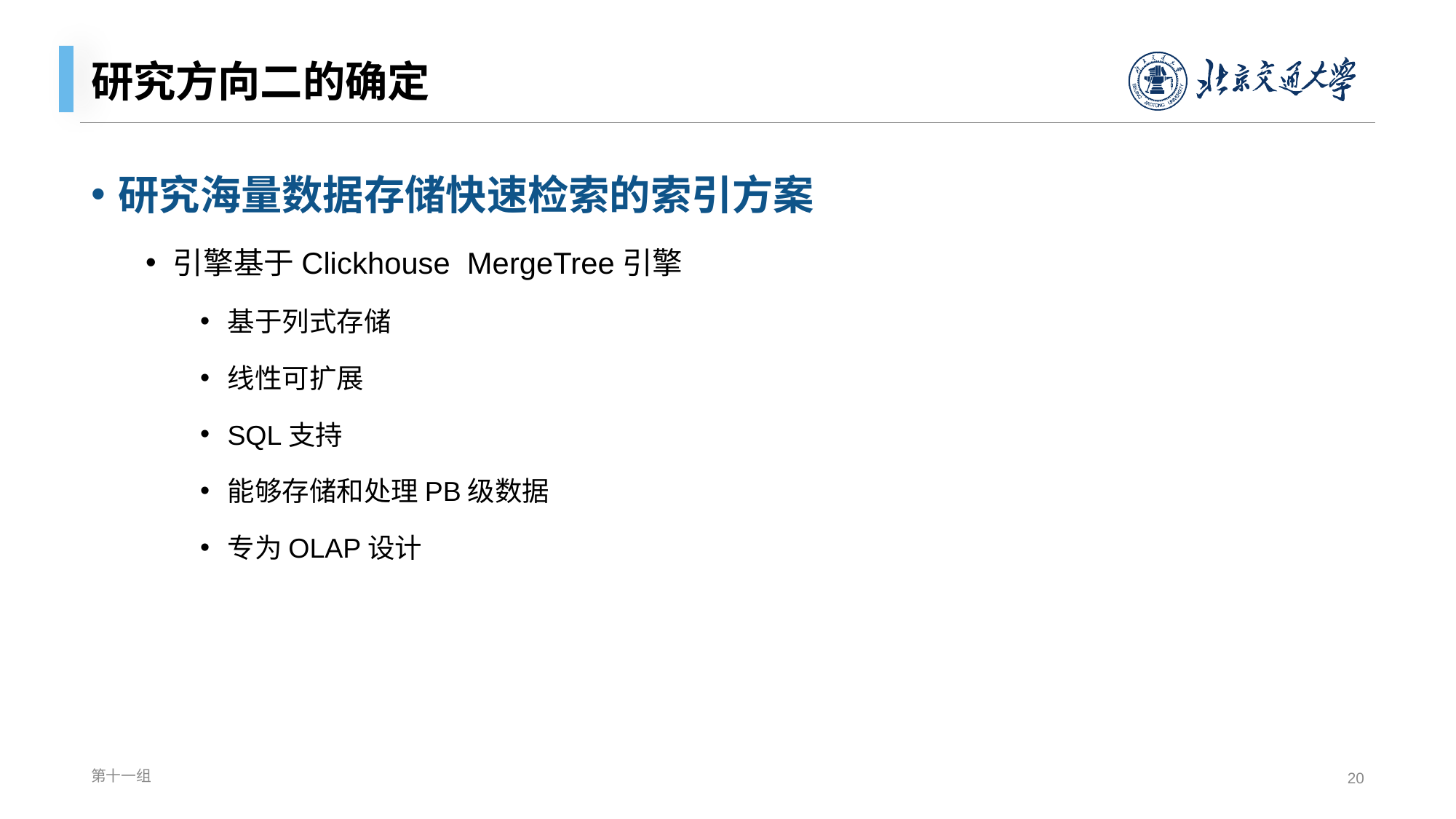

# 研究方向二的确定
研究海量数据存储快速检索的索引方案
引擎基于Clickhouse  MergeTree引擎
基于列式存储
线性可扩展
SQL支持
能够存储和处理PB级数据
专为OLAP设计

第十一组
20